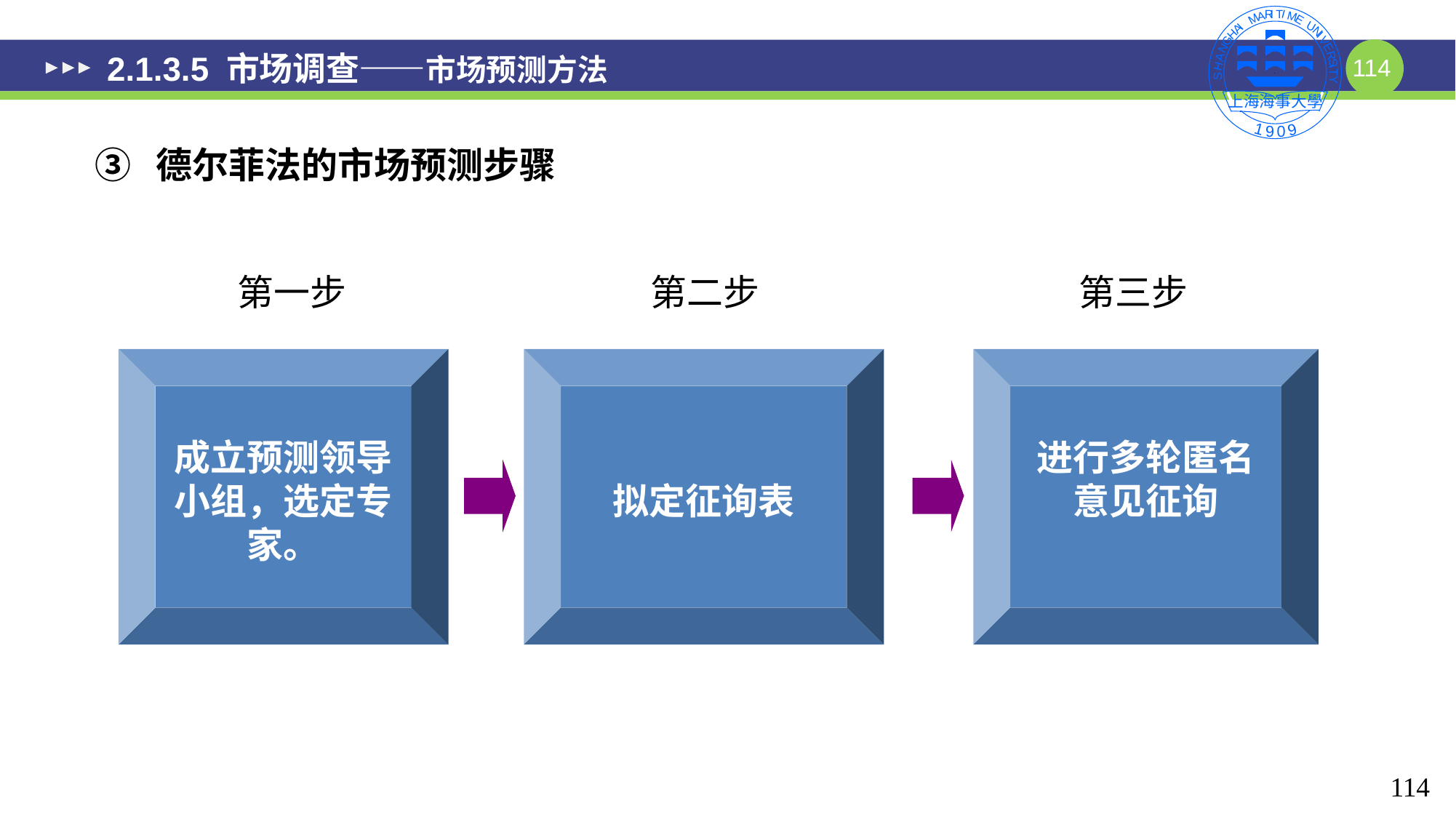

# 2.1.3.5 市场调查——市场预测方法
③  德尔菲法的市场预测步骤
第三步
第二步
第一步

成立预测领导小组，选定专家。

拟定征询表

进行多轮匿名意见征询

114
114